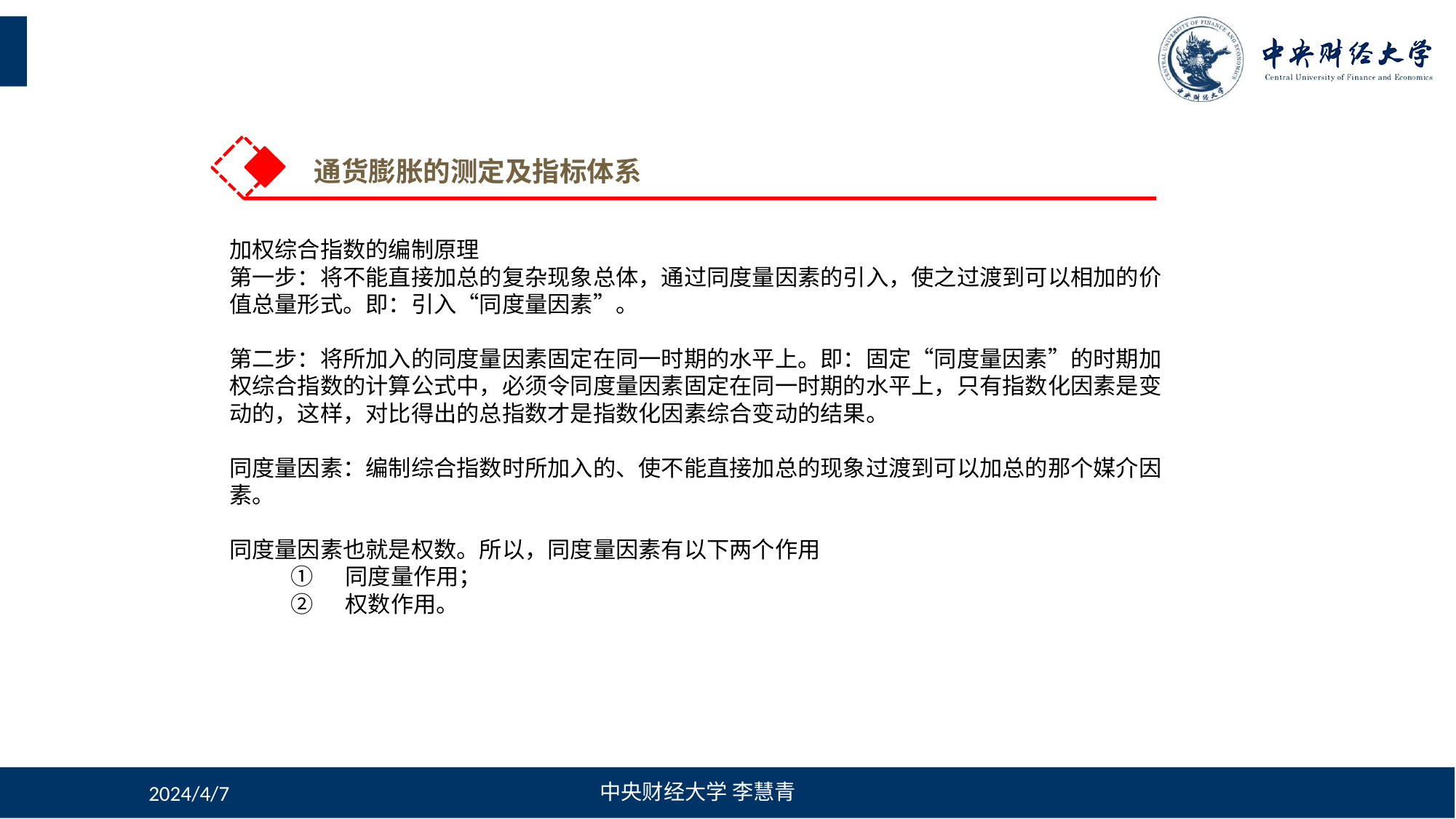

通货膨胀的测定及指标体系
加权综合指数的编制原理
第一步：将不能直接加总的复杂现象总体，通过同度量因素的引入，使之过渡到可以相加的价值总量形式。即：引入“同度量因素”。

第二步：将所加入的同度量因素固定在同一时期的水平上。即：固定“同度量因素”的时期加权综合指数的计算公式中，必须令同度量因素固定在同一时期的水平上，只有指数化因素是变动的，这样，对比得出的总指数才是指数化因素综合变动的结果。

同度量因素：编制综合指数时所加入的、使不能直接加总的现象过渡到可以加总的那个媒介因素。

同度量因素也就是权数。所以，同度量因素有以下两个作用
同度量作用；
权数作用。